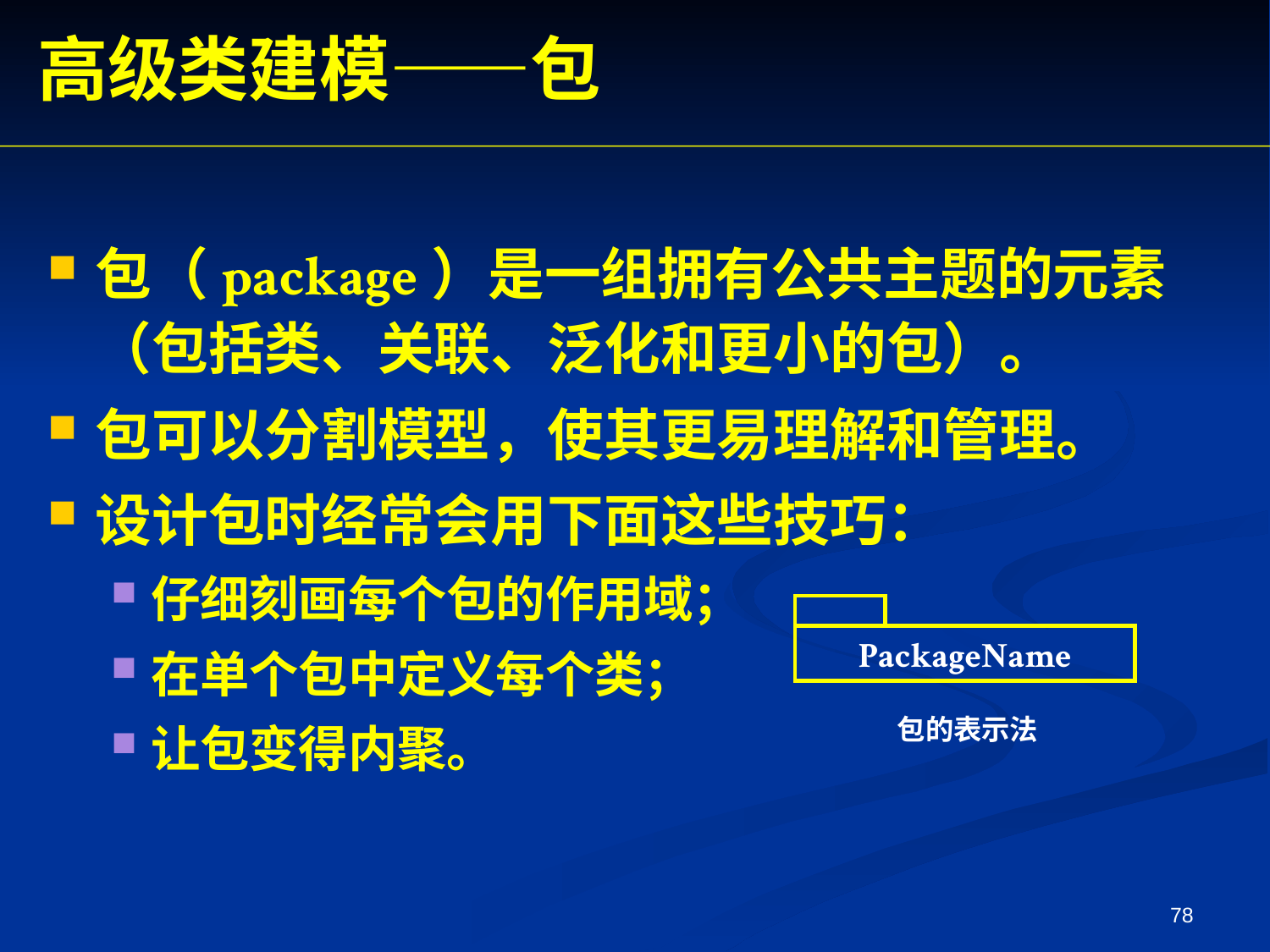

高级类建模——包

包（package）是一组拥有公共主题的元素（包括类、关联、泛化和更小的包）。
包可以分割模型，使其更易理解和管理。
设计包时经常会用下面这些技巧：
仔细刻画每个包的作用域；
在单个包中定义每个类；
让包变得内聚。

PackageName
包的表示法
78